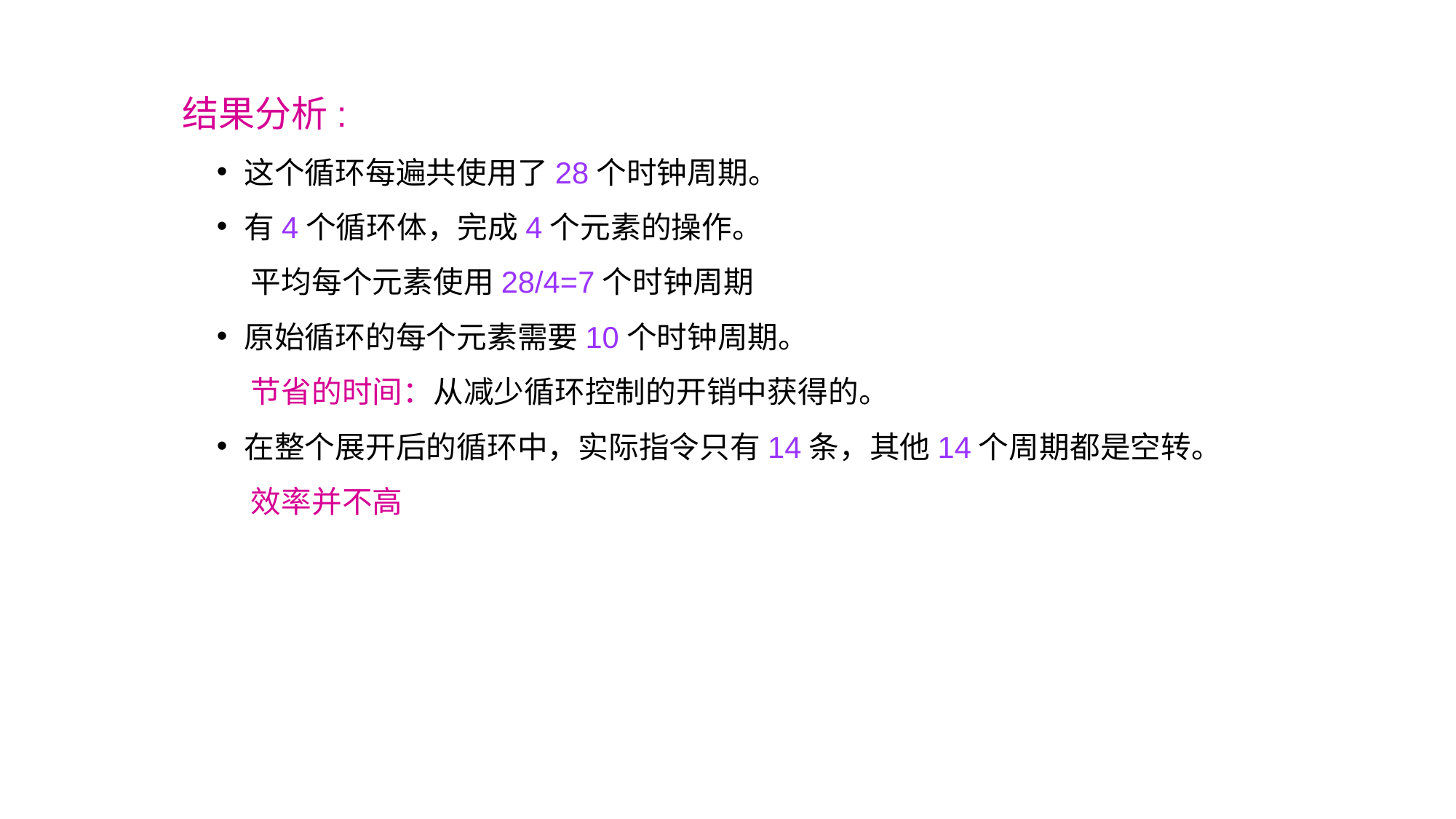

结果分析:
这个循环每遍共使用了28个时钟周期。
有4个循环体，完成4个元素的操作。
    平均每个元素使用28/4=7个时钟周期
原始循环的每个元素需要10个时钟周期。
    节省的时间：从减少循环控制的开销中获得的。
在整个展开后的循环中，实际指令只有14条，其他14个周期都是空转。
    效率并不高